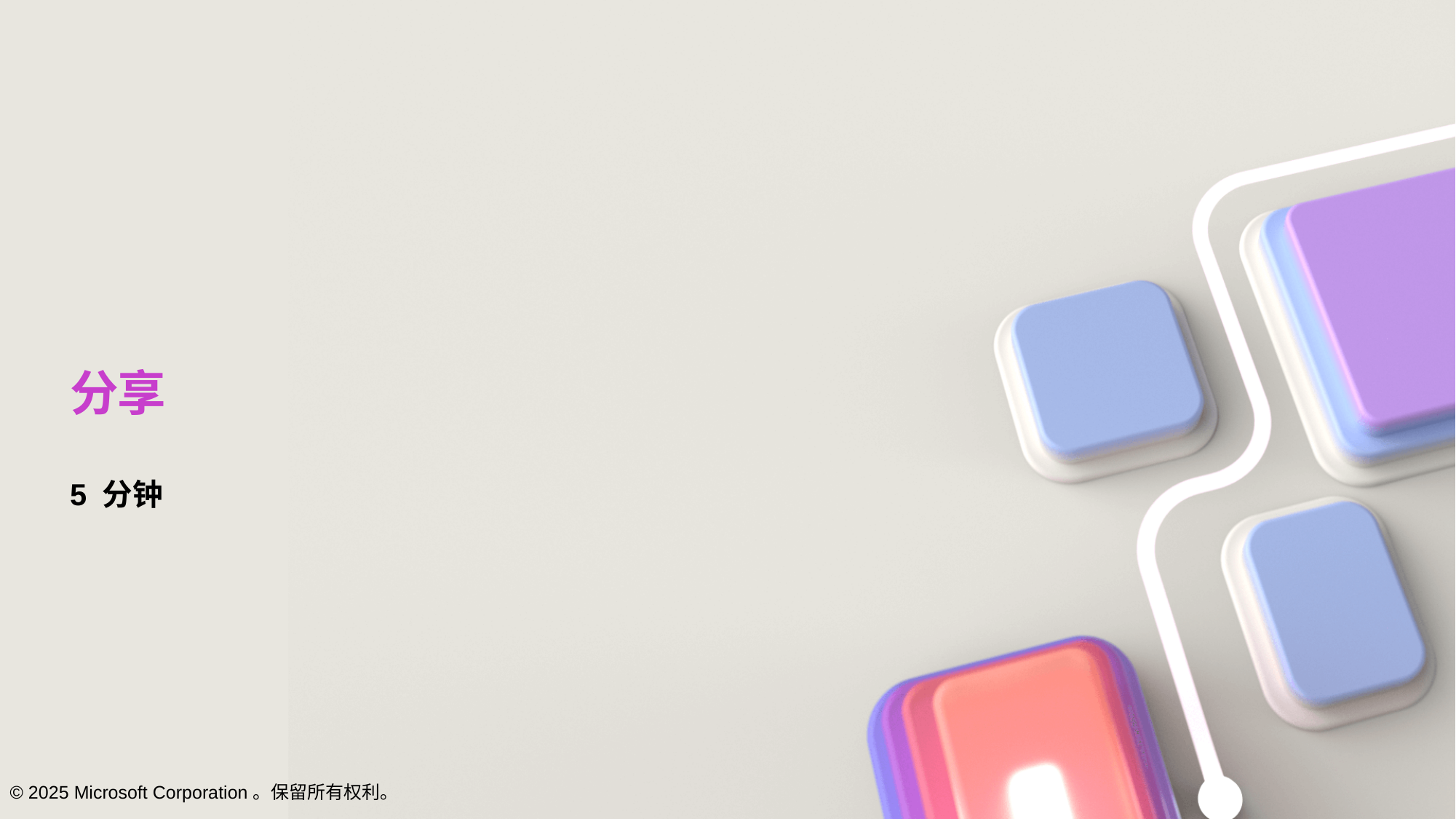

# 分享
5 分钟
© 2025 Microsoft Corporation。保留所有权利。